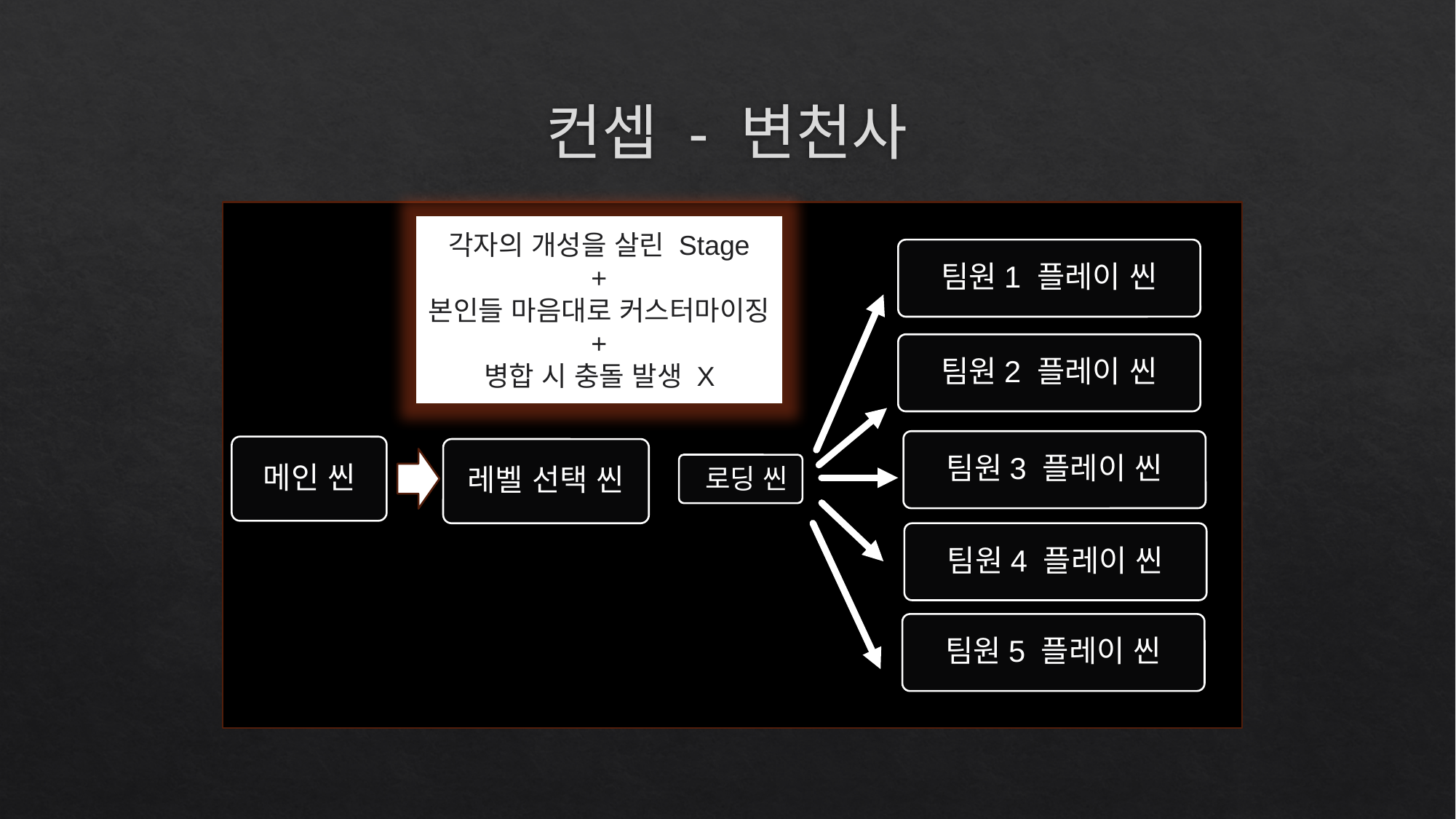

# 컨셉 - 변천사

팀원1 플레이 씬

팀원2 플레이 씬

팀원3 플레이 씬

메인 씬

레벨 선택 씬

 로딩 씬

팀원4 플레이 씬

팀원5 플레이 씬
각자의 개성을 살린 Stage
+
본인들 마음대로 커스터마이징
+
병합 시 충돌 발생 X

게임 플레이 씬

메인 씬

레벨 선택 씬

로딩 씬